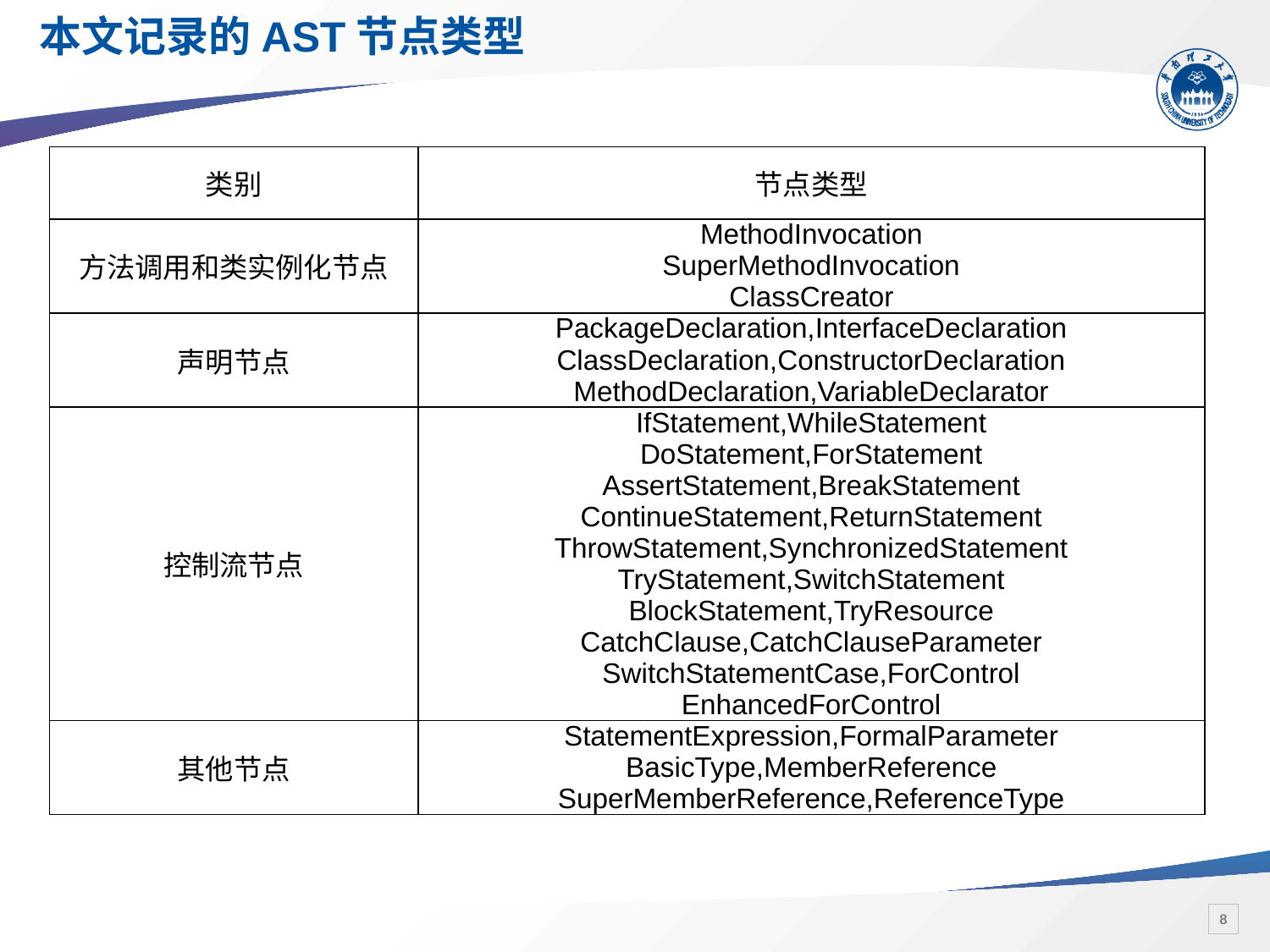

# 本文记录的AST节点类型
| 类别 | 节点类型 |
| --- | --- |
| 方法调用和类实例化节点 | MethodInvocation SuperMethodInvocation ClassCreator |
| 声明节点 | PackageDeclaration,InterfaceDeclaration ClassDeclaration,ConstructorDeclaration MethodDeclaration,VariableDeclarator |
| 控制流节点 | IfStatement,WhileStatement DoStatement,ForStatement AssertStatement,BreakStatement ContinueStatement,ReturnStatement ThrowStatement,SynchronizedStatement TryStatement,SwitchStatement BlockStatement,TryResource CatchClause,CatchClauseParameter SwitchStatementCase,ForControl EnhancedForControl |
| 其他节点 | StatementExpression,FormalParameter BasicType,MemberReference SuperMemberReference,ReferenceType |